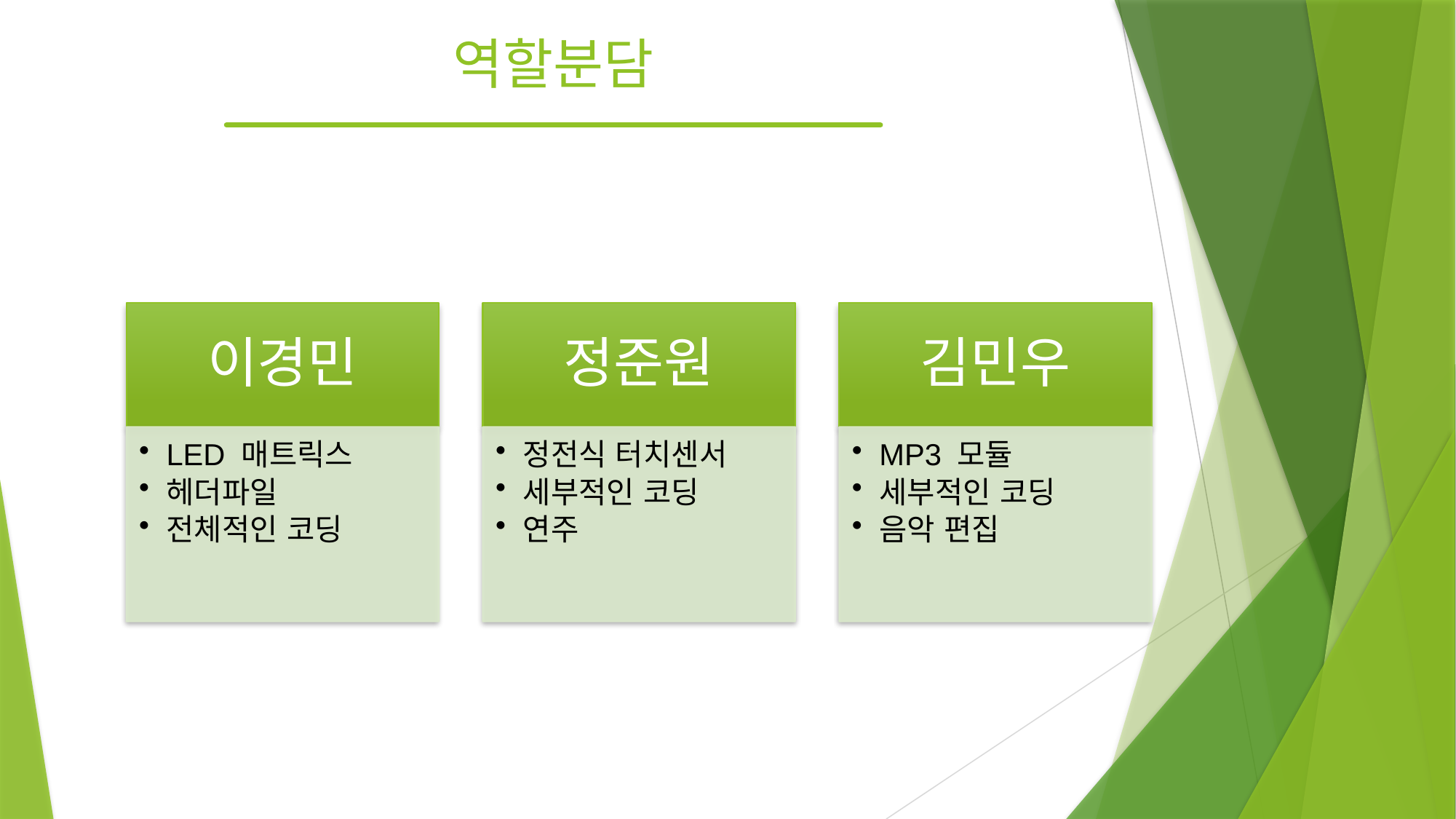

# 역할분담
이경민
LED 매트릭스
헤더파일
전체적인 코딩
정준원
정전식 터치센서
세부적인 코딩
연주
김민우
MP3 모듈
세부적인 코딩
음악 편집